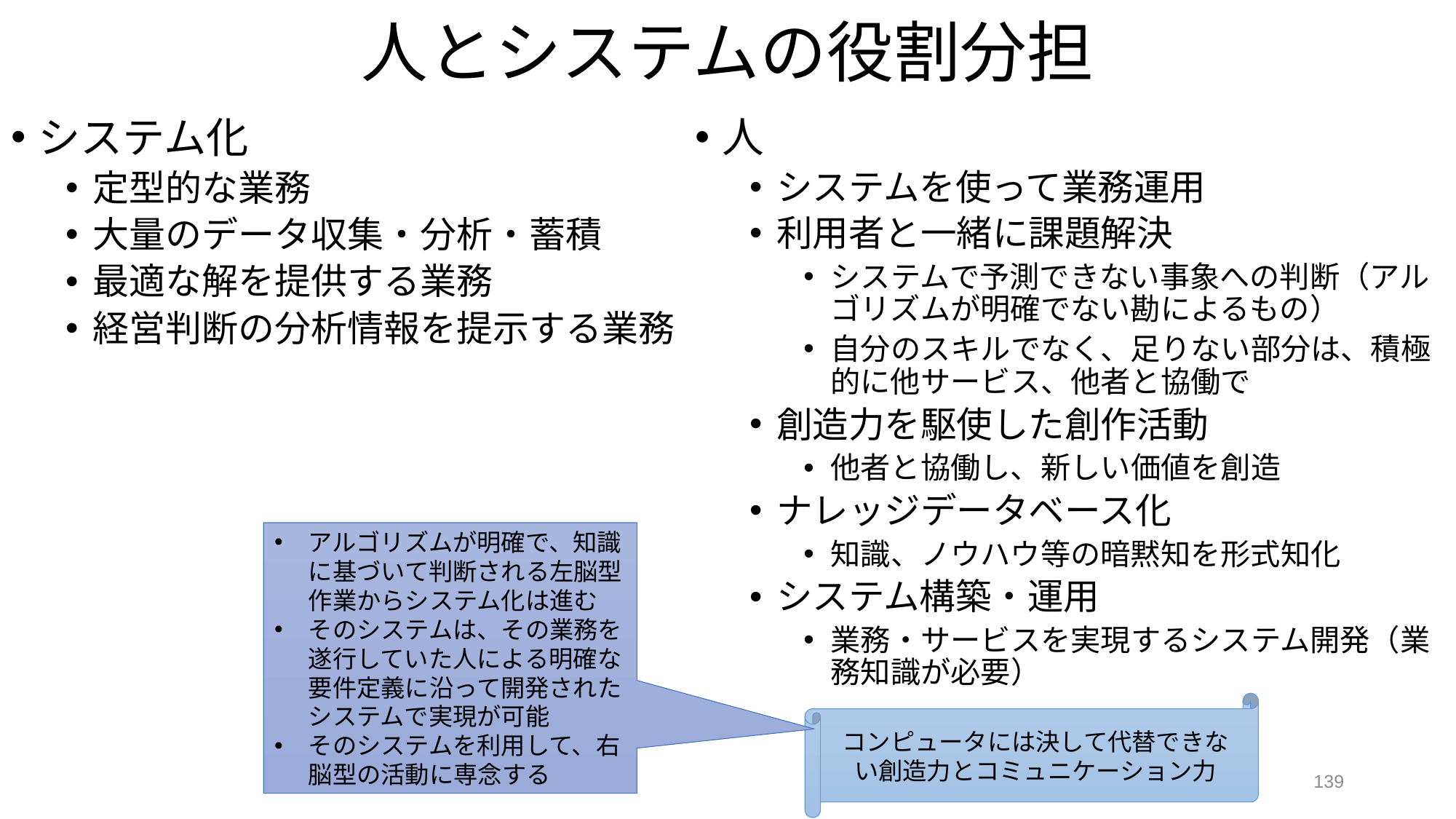

# 人とシステムの役割分担
人
システムを使って業務運用
利用者と一緒に課題解決
システムで予測できない事象への判断（アルゴリズムが明確でない勘によるもの）
自分のスキルでなく、足りない部分は、積極的に他サービス、他者と協働で
創造力を駆使した創作活動
他者と協働し、新しい価値を創造
ナレッジデータベース化
知識、ノウハウ等の暗黙知を形式知化
システム構築・運用
業務・サービスを実現するシステム開発（業務知識が必要）
システム化
定型的な業務
大量のデータ収集・分析・蓄積
最適な解を提供する業務
経営判断の分析情報を提示する業務
アルゴリズムが明確で、知識に基づいて判断される左脳型作業からシステム化は進む
そのシステムは、その業務を遂行していた人による明確な要件定義に沿って開発されたシステムで実現が可能
そのシステムを利用して、右脳型の活動に専念する
コンピュータには決して代替できない創造力とコミュニケーション力

139